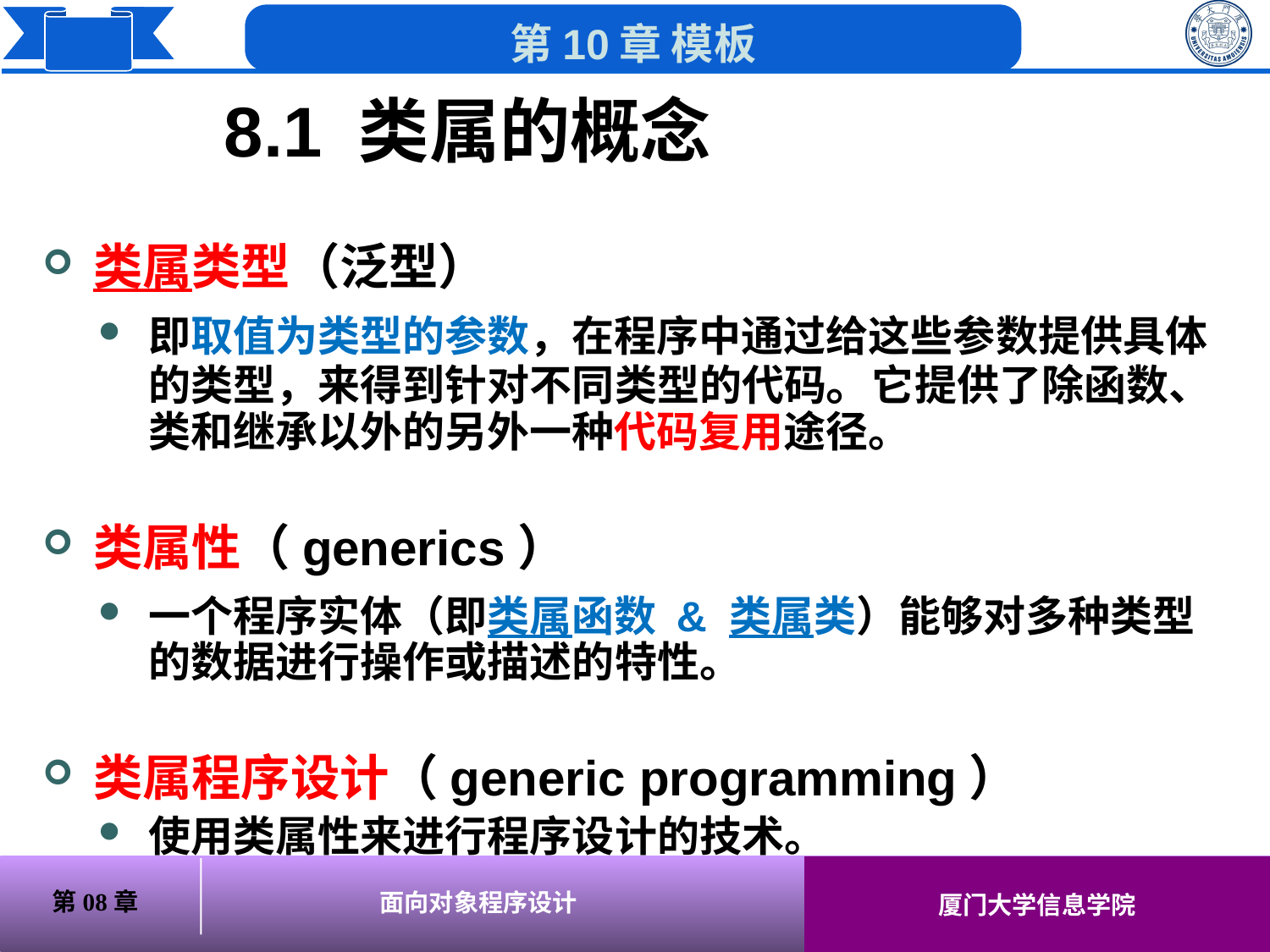

8.1 类属的概念
类属类型（泛型）
即取值为类型的参数，在程序中通过给这些参数提供具体的类型，来得到针对不同类型的代码。它提供了除函数、类和继承以外的另外一种代码复用途径。

类属性（generics）
一个程序实体（即类属函数 & 类属类）能够对多种类型的数据进行操作或描述的特性。

类属程序设计（generic programming）
使用类属性来进行程序设计的技术。
5